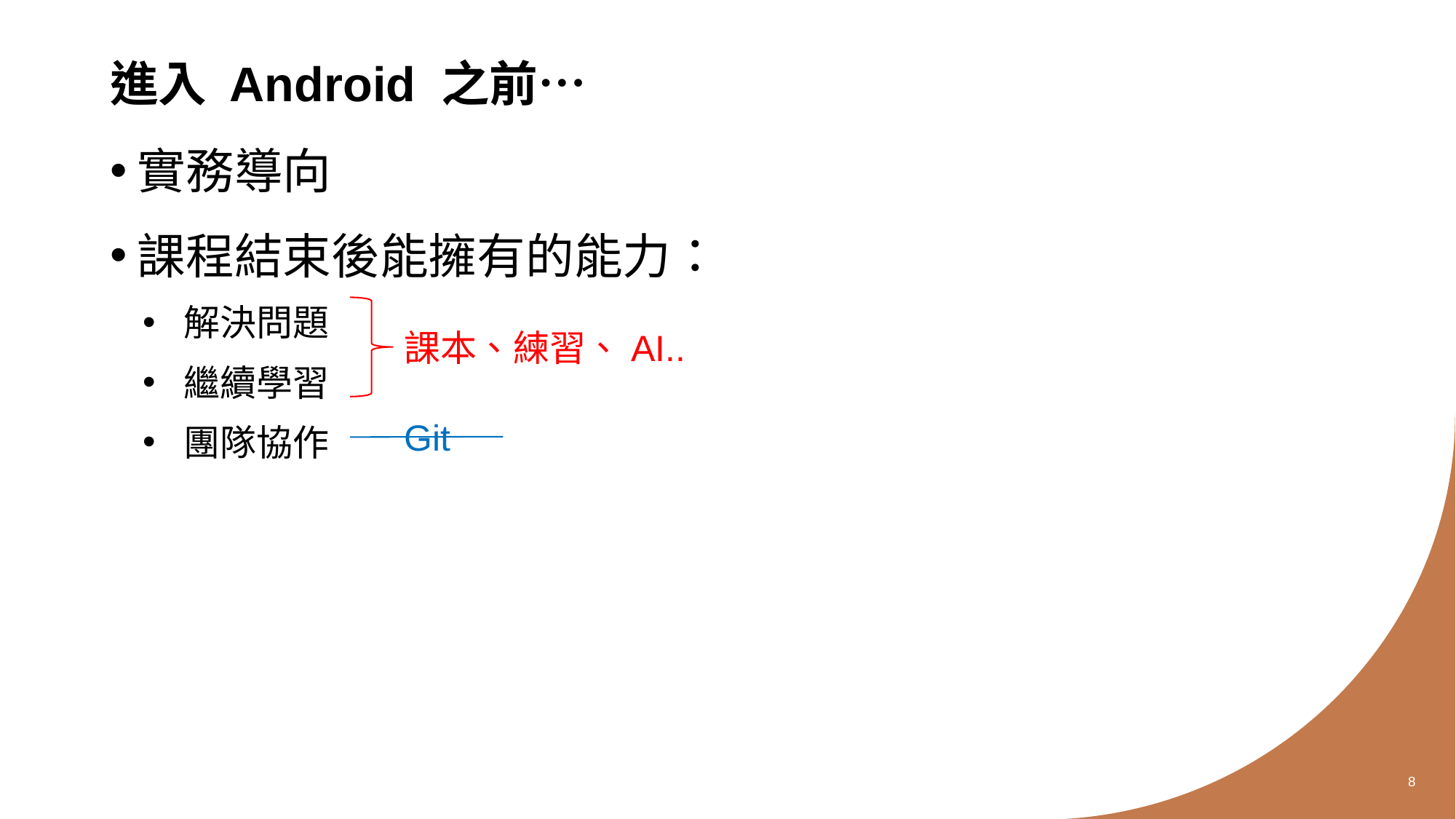

# 進入 Android 之前…
實務導向
課程結束後能擁有的能力：
解決問題
繼續學習
團隊協作

課本、練習、AI..
Git
8